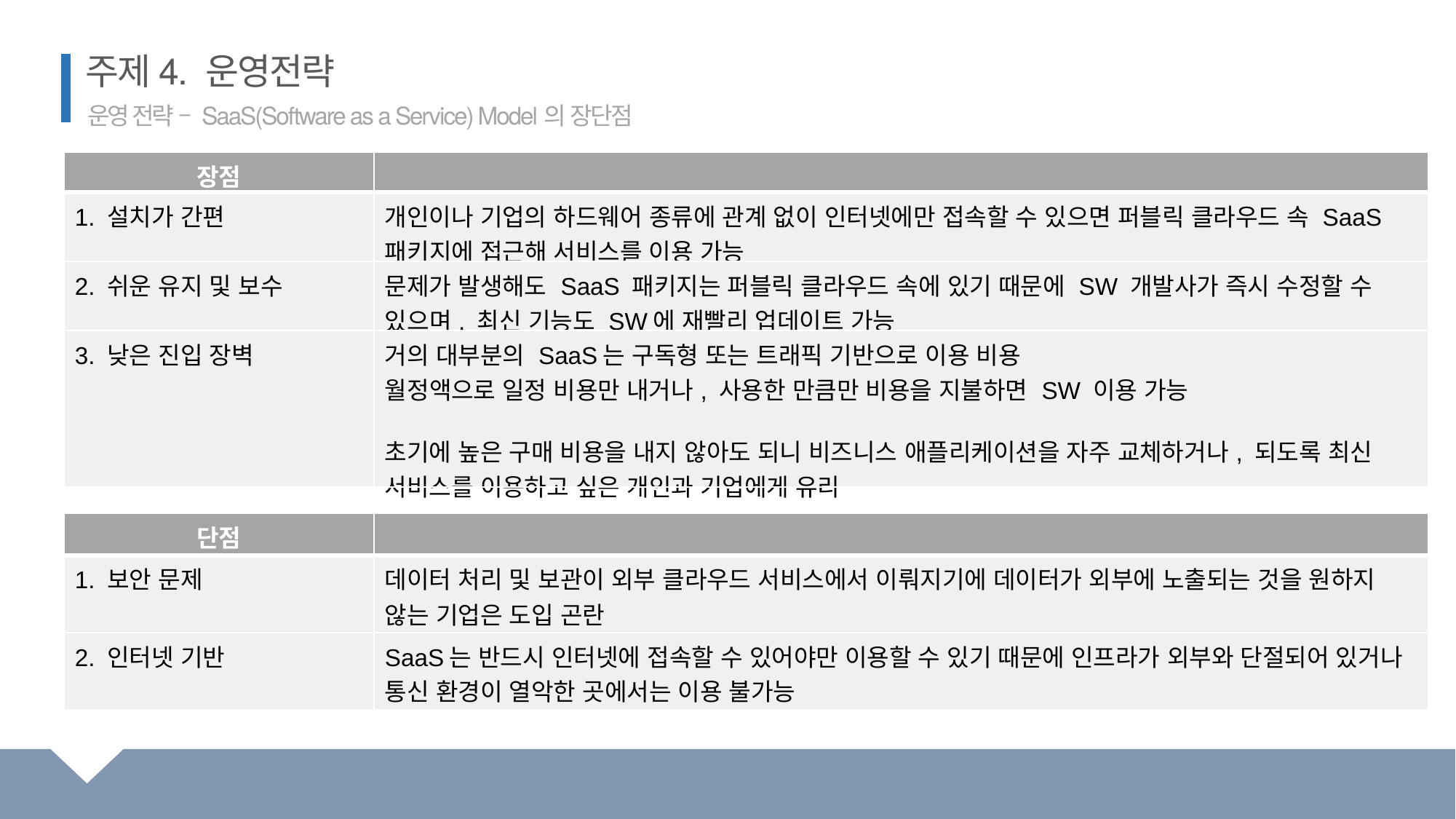

주제4. 운영전략
    운영 전략 – SaaS(Software as a Service) Model의 장단점
| 장점 |  |
| --- | --- |
| 1. 설치가 간편 | 개인이나 기업의 하드웨어 종류에 관계 없이 인터넷에만 접속할 수 있으면 퍼블릭 클라우드 속 SaaS 패키지에 접근해 서비스를 이용 가능 |
| 2. 쉬운 유지 및 보수 | 문제가 발생해도 SaaS 패키지는 퍼블릭 클라우드 속에 있기 때문에 SW 개발사가 즉시 수정할 수 있으며, 최신 기능도 SW에 재빨리 업데이트 가능 |
| 3. 낮은 진입 장벽 | 거의 대부분의 SaaS는 구독형 또는 트래픽 기반으로 이용 비용 월정액으로 일정 비용만 내거나, 사용한 만큼만 비용을 지불하면 SW 이용 가능 초기에 높은 구매 비용을 내지 않아도 되니 비즈니스 애플리케이션을 자주 교체하거나, 되도록 최신 서비스를 이용하고 싶은 개인과 기업에게 유리 |
| 단점 |  |
| --- | --- |
| 1. 보안 문제 | 데이터 처리 및 보관이 외부 클라우드 서비스에서 이뤄지기에 데이터가 외부에 노출되는 것을 원하지 않는 기업은 도입 곤란 |
| 2. 인터넷 기반 | SaaS는 반드시 인터넷에 접속할 수 있어야만 이용할 수 있기 때문에 인프라가 외부와 단절되어 있거나 통신 환경이 열악한 곳에서는 이용 불가능 |

서울대학교 빅데이터 애널리틱스

디지털 경제와 경영전략